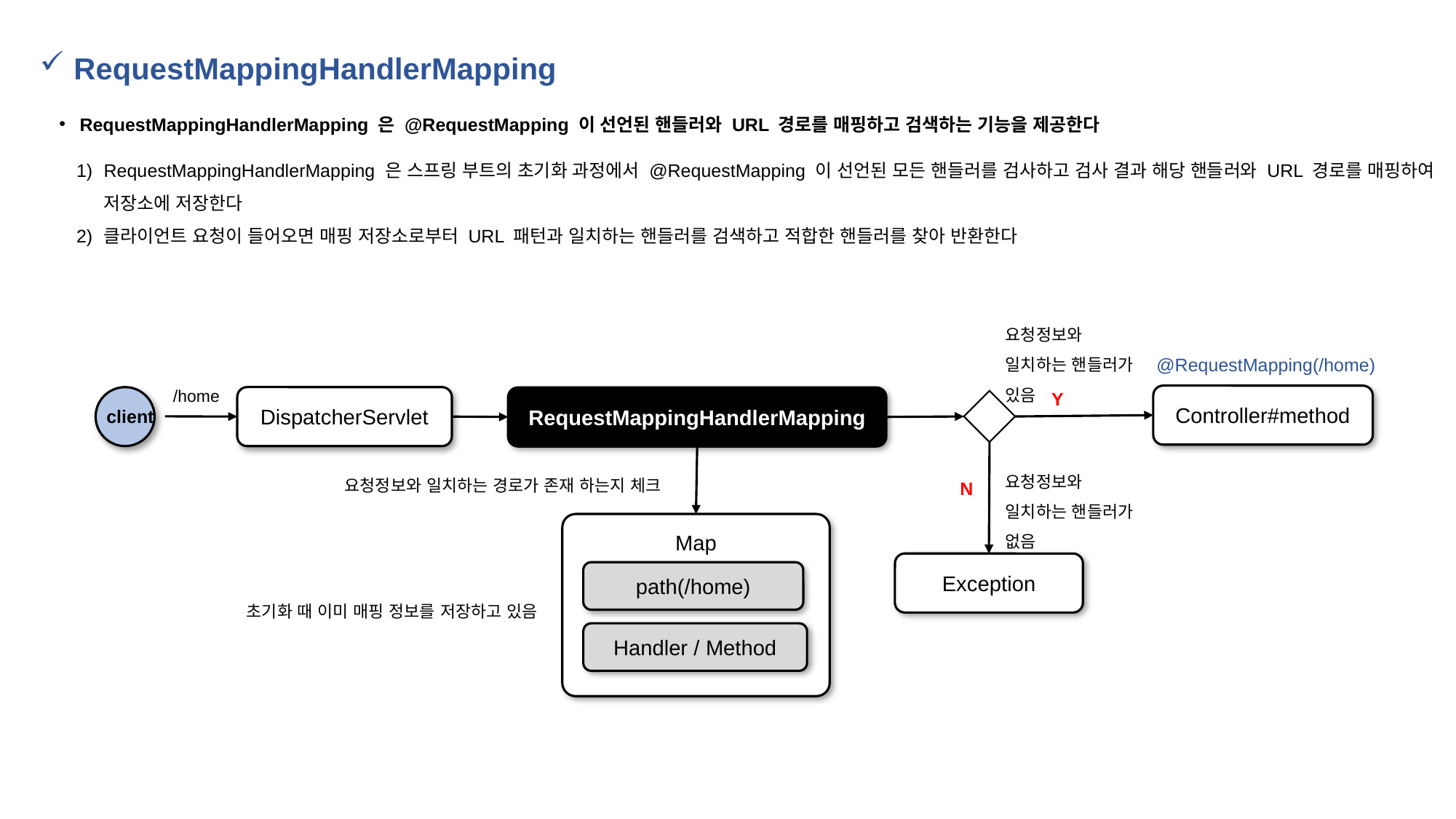

RequestMappingHandlerMapping
RequestMappingHandlerMapping 은 @RequestMapping 이 선언된 핸들러와 URL 경로를 매핑하고 검색하는 기능을 제공한다
RequestMappingHandlerMapping 은 스프링 부트의 초기화 과정에서 @RequestMapping 이 선언된 모든 핸들러를 검사하고 검사 결과 해당 핸들러와 URL 경로를 매핑하여 저장소에 저장한다
클라이언트 요청이 들어오면 매핑 저장소로부터 URL 패턴과 일치하는 핸들러를 검색하고 적합한 핸들러를 찾아 반환한다
요청정보와 일치하는 핸들러가 있음
@RequestMapping(/home)
/home
Y
Controller#method

client
DispatcherServlet
RequestMappingHandlerMapping

요청정보와 일치하는 핸들러가 없음
요청정보와 일치하는 경로가 존재 하는지 체크
N
Map

Exception
path(/home)
초기화 때 이미 매핑 정보를 저장하고 있음
Handler / Method